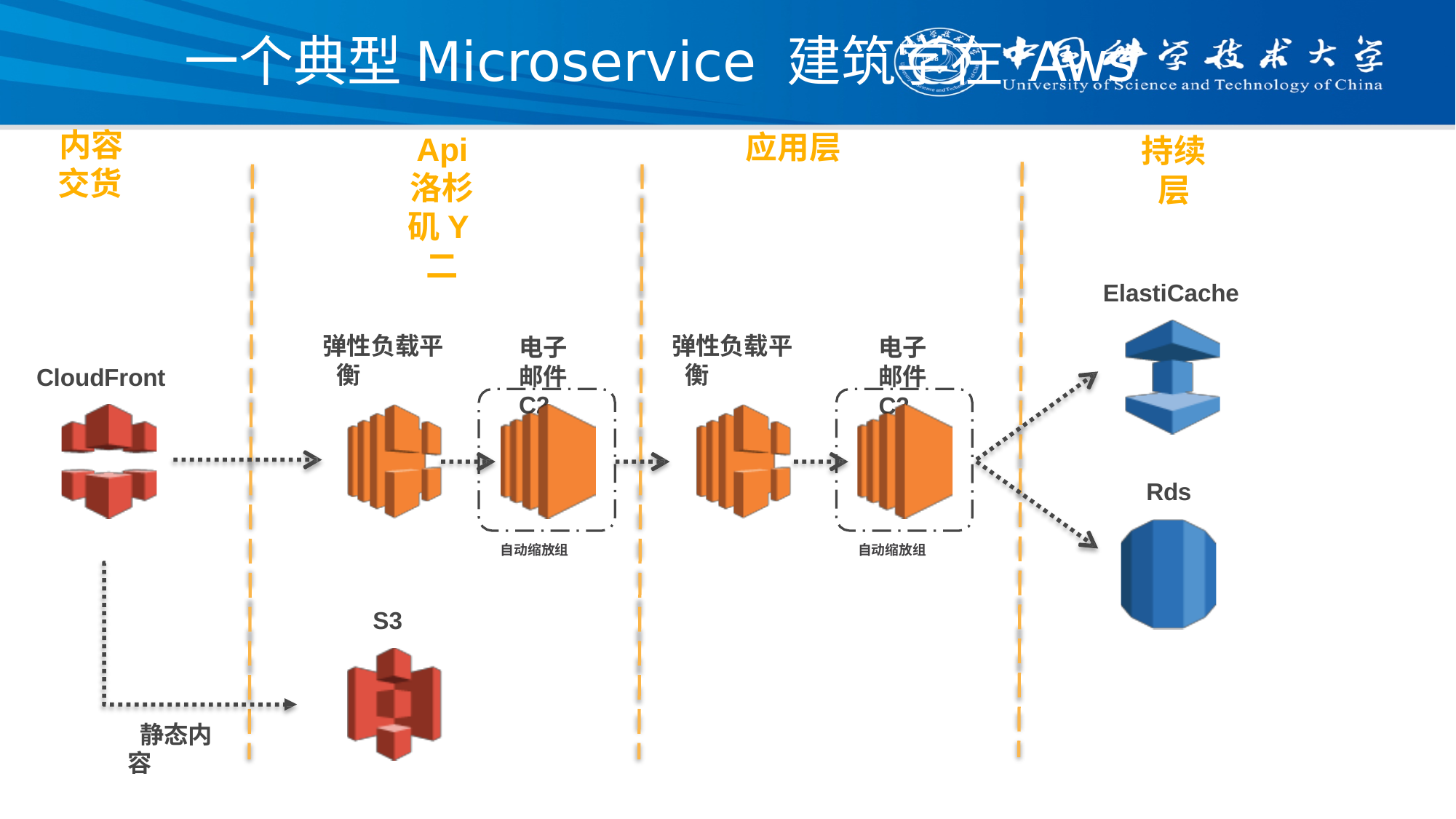

# 一个典型Microservice 建筑学在 Aws
内容
交货
应用层
Api
洛杉矶Y二
持续
层

ElastiCache

弹性负载平衡
弹性负载平衡
电子邮件C2
电子邮件C2

CloudFront

Rds

自动缩放组
自动缩放组

S3

静态内容